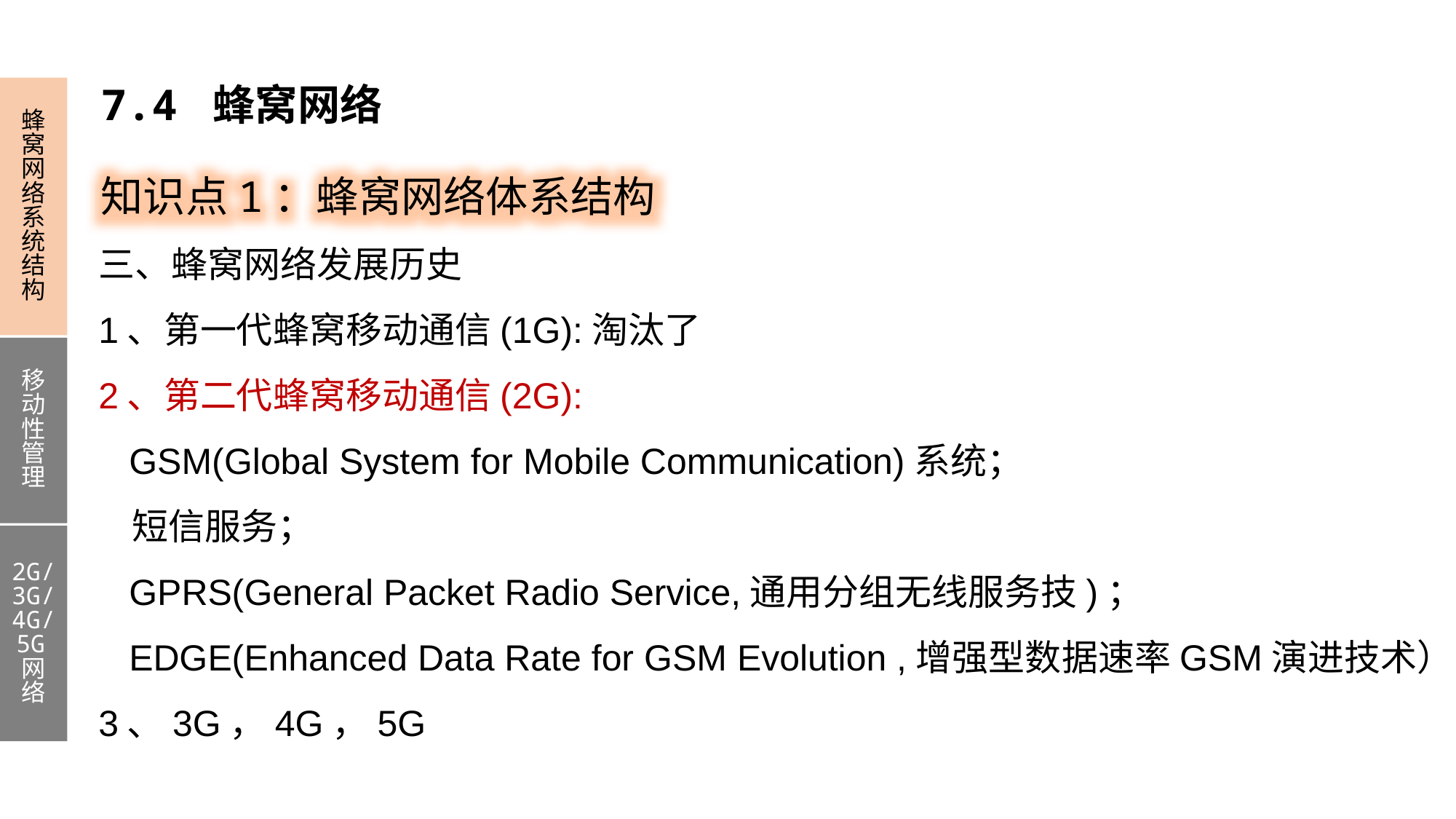

7.4 蜂窝网络
蜂窝网络系统结构
移动性管理
2G/3G/4G/5G网络
知识点1：蜂窝网络体系结构
三、蜂窝网络发展历史
1、第一代蜂窝移动通信(1G):淘汰了
2、第二代蜂窝移动通信(2G):
   GSM(Global System for Mobile Communication)系统；
   短信服务；
   GPRS(General Packet Radio Service,通用分组无线服务技)；
   EDGE(Enhanced Data Rate for GSM Evolution ,增强型数据速率GSM演进技术）
3、3G，4G，5G